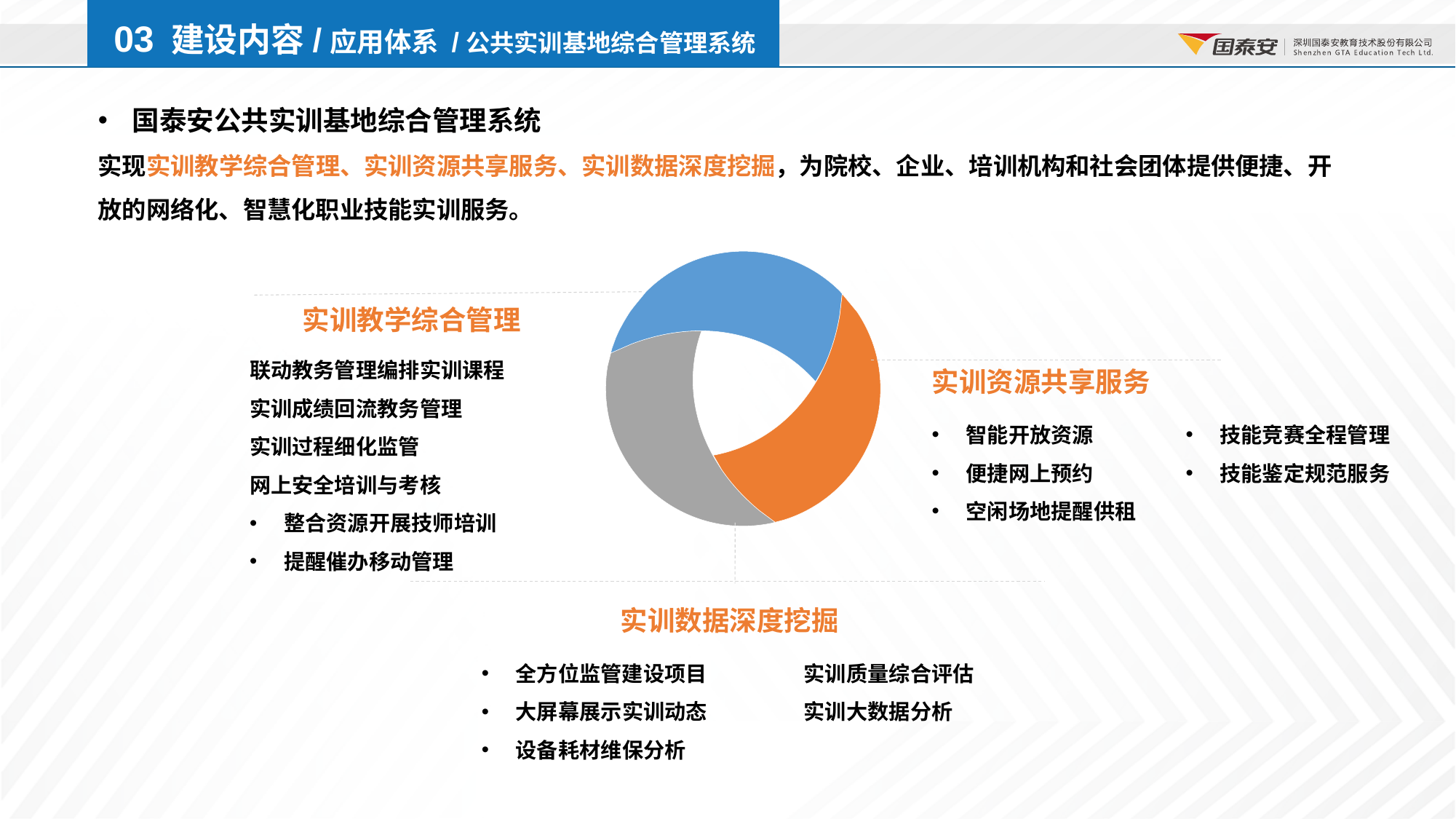

03 建设内容/应用体系 /公共实训基地综合管理系统
国泰安公共实训基地综合管理系统
实现实训教学综合管理、实训资源共享服务、实训数据深度挖掘，为院校、企业、培训机构和社会团体提供便捷、开放的网络化、智慧化职业技能实训服务。

实训教学综合管理

联动教务管理编排实训课程
实训成绩回流教务管理
实训过程细化监管
网上安全培训与考核
整合资源开展技师培训
提醒催办移动管理

实训资源共享服务
智能开放资源
便捷网上预约
空闲场地提醒供租

技能竞赛全程管理
技能鉴定规范服务
实训数据深度挖掘
全方位监管建设项目
大屏幕展示实训动态
设备耗材维保分析
实训质量综合评估
实训大数据分析